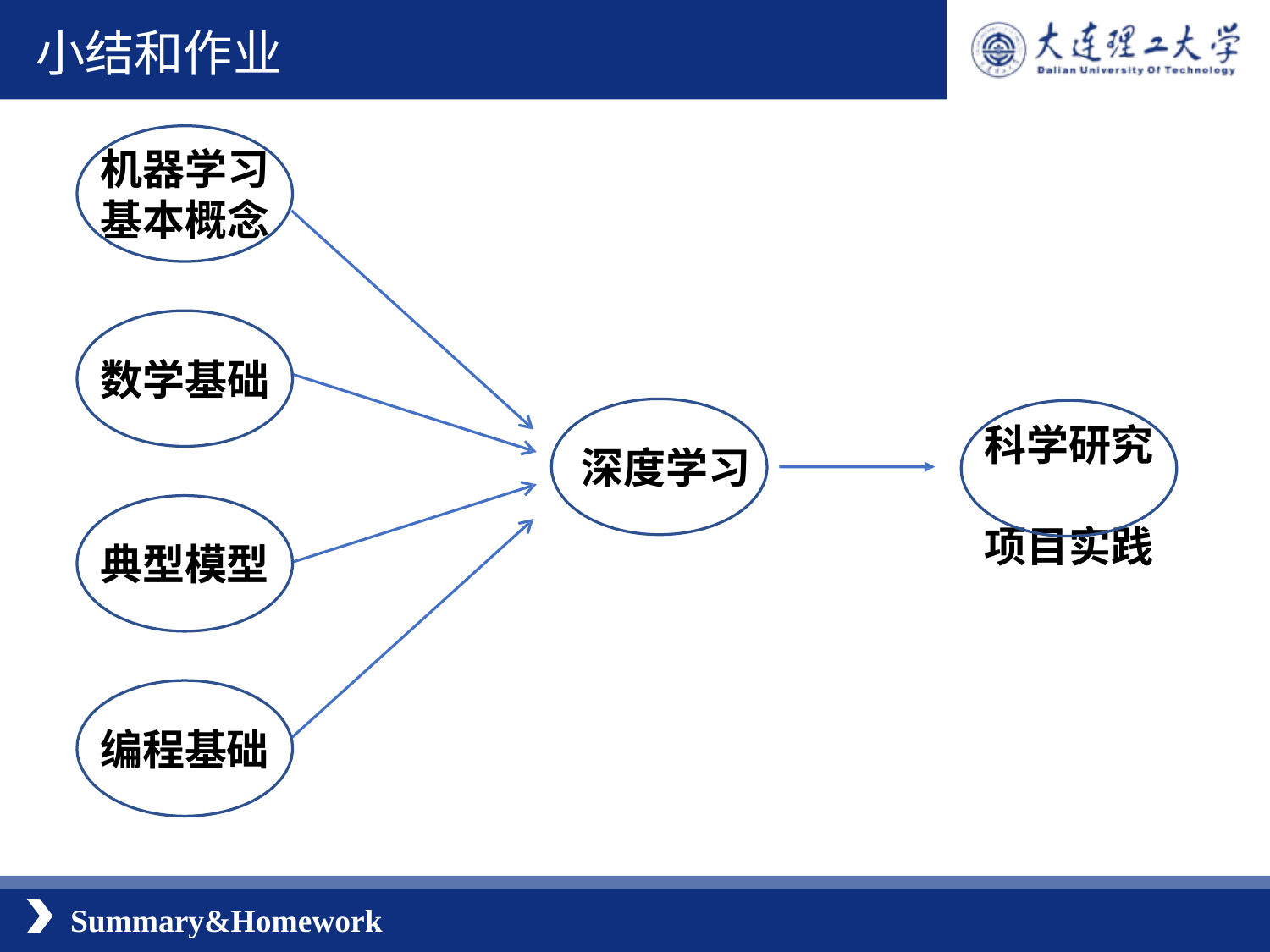

小结和作业

机器学习
基本概念

数学基础

科学研究
项目实践
深度学习

典型模型

编程基础
Summary&Homework